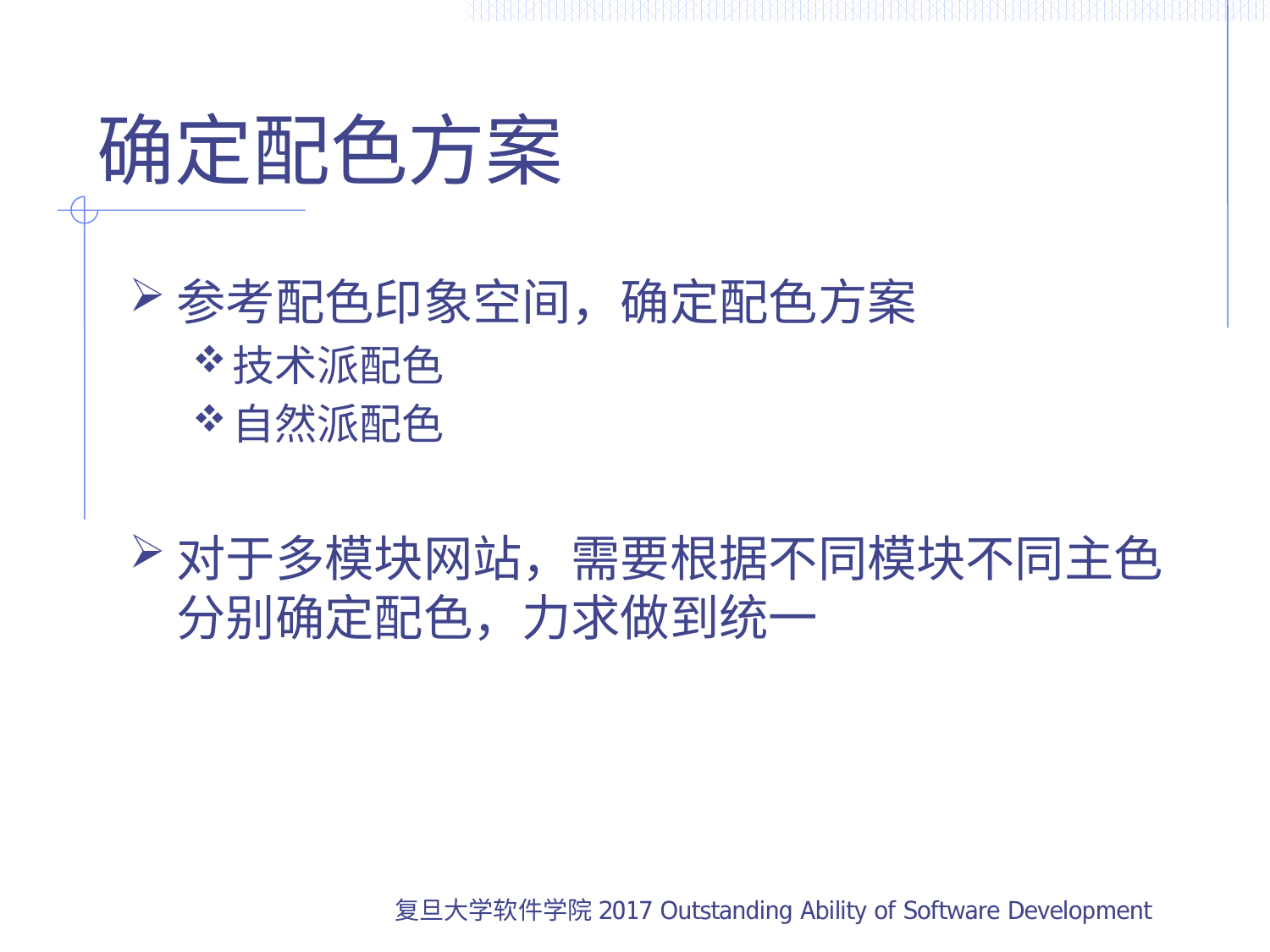

# 确定配色方案
参考配色印象空间，确定配色方案
技术派配色
自然派配色

对于多模块网站，需要根据不同模块不同主色分别确定配色，力求做到统一